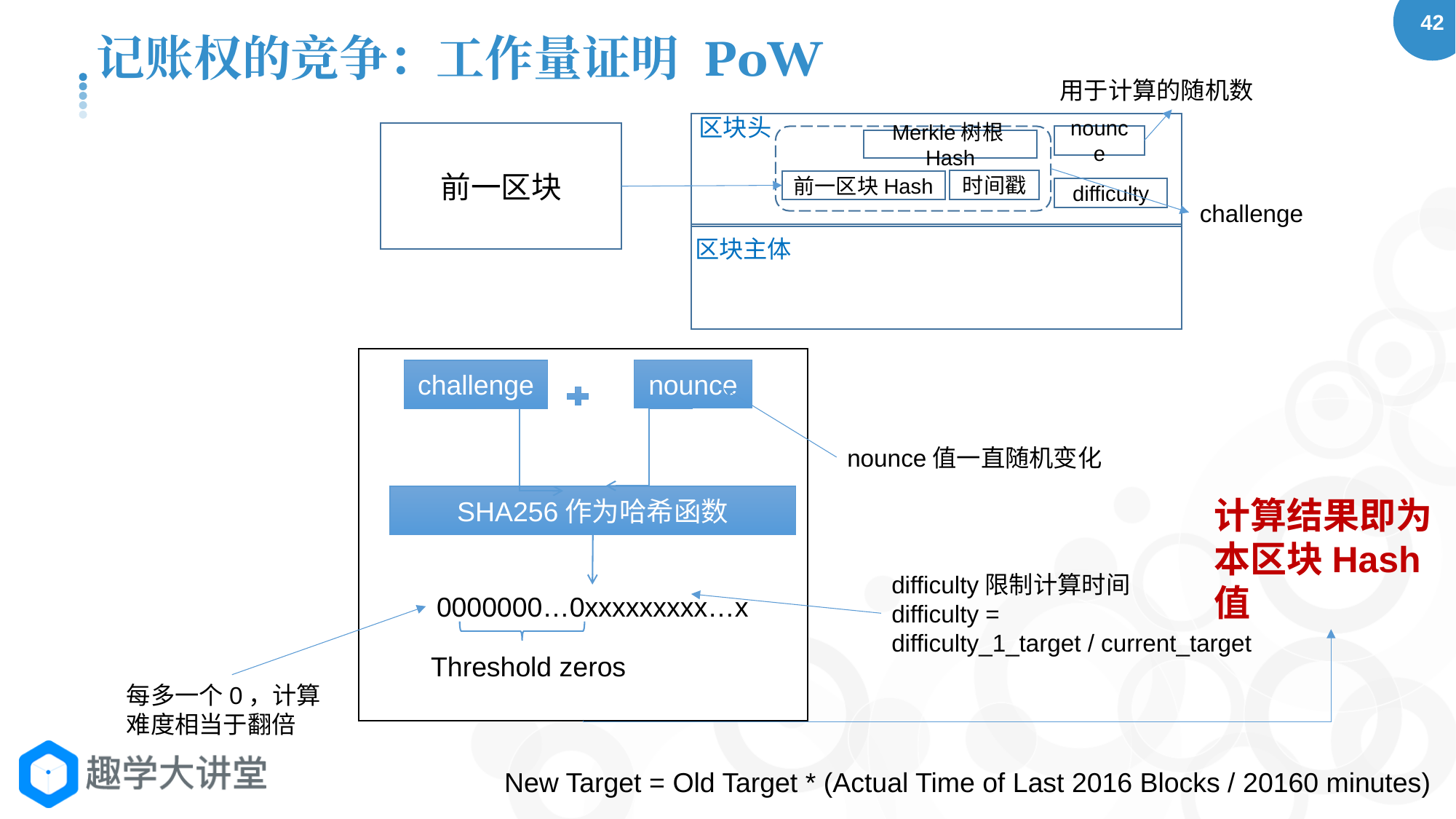

记账权的竞争：工作量证明 PoW
用于计算的随机数
区块头

nounce
Merkle树根Hash
时间戳
前一区块Hash
difficulty

区块主体

challenge
前一区块

nounce
challenge

SHA256作为哈希函数

0000000…0xxxxxxxxx…x
Threshold zeros
nounce值一直随机变化
计算结果即为本区块Hash值
difficulty限制计算时间
difficulty =
difficulty_1_target / current_target
每多一个0，计算难度相当于翻倍
New Target = Old Target * (Actual Time of Last 2016 Blocks / 20160 minutes)